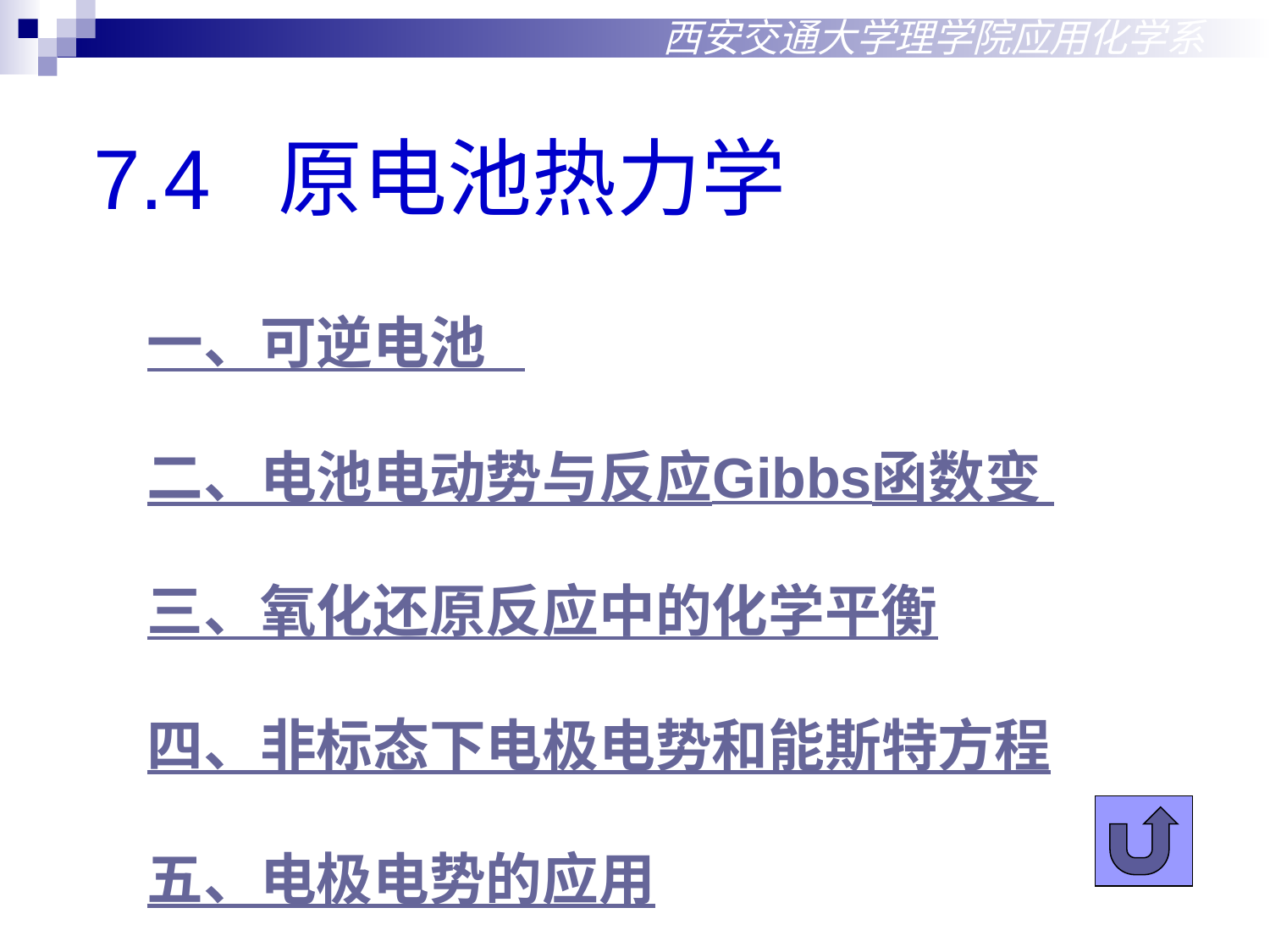

西安交通大学理学院应用化学系
7.4  原电池热力学
一、可逆电池
二、电池电动势与反应Gibbs函数变
三、氧化还原反应中的化学平衡
四、非标态下电极电势和能斯特方程
五、电极电势的应用